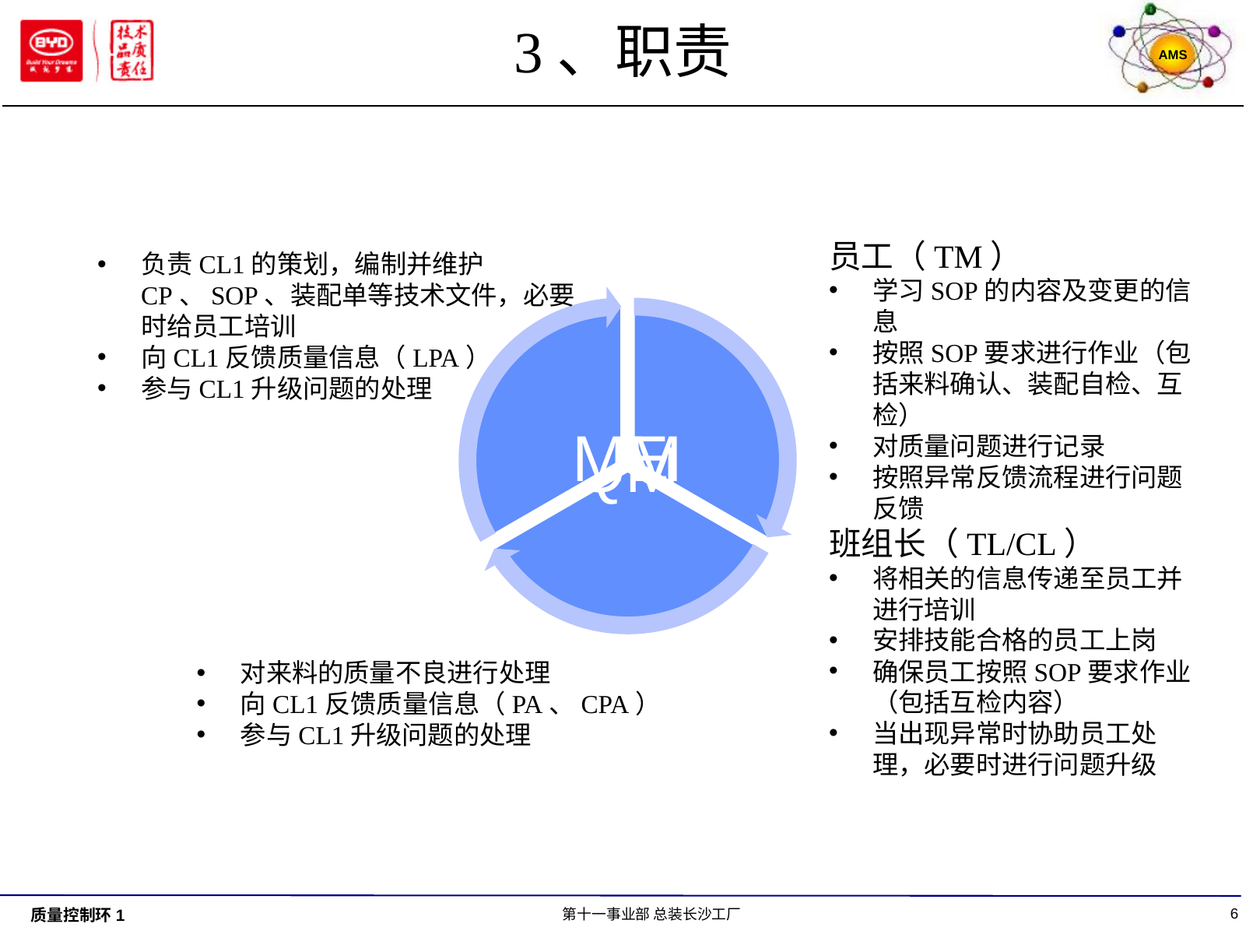

# 3、职责
员工（TM）
学习SOP的内容及变更的信息
按照SOP要求进行作业（包括来料确认、装配自检、互检）
对质量问题进行记录
按照异常反馈流程进行问题反馈
班组长（TL/CL）
将相关的信息传递至员工并进行培训
安排技能合格的员工上岗
确保员工按照SOP要求作业（包括互检内容）
当出现异常时协助员工处理，必要时进行问题升级
负责CL1的策划，编制并维护CP、SOP、装配单等技术文件，必要时给员工培训
向CL1反馈质量信息（LPA）
参与CL1升级问题的处理

PM
QM
ME
对来料的质量不良进行处理
向CL1反馈质量信息（PA、CPA）
参与CL1升级问题的处理